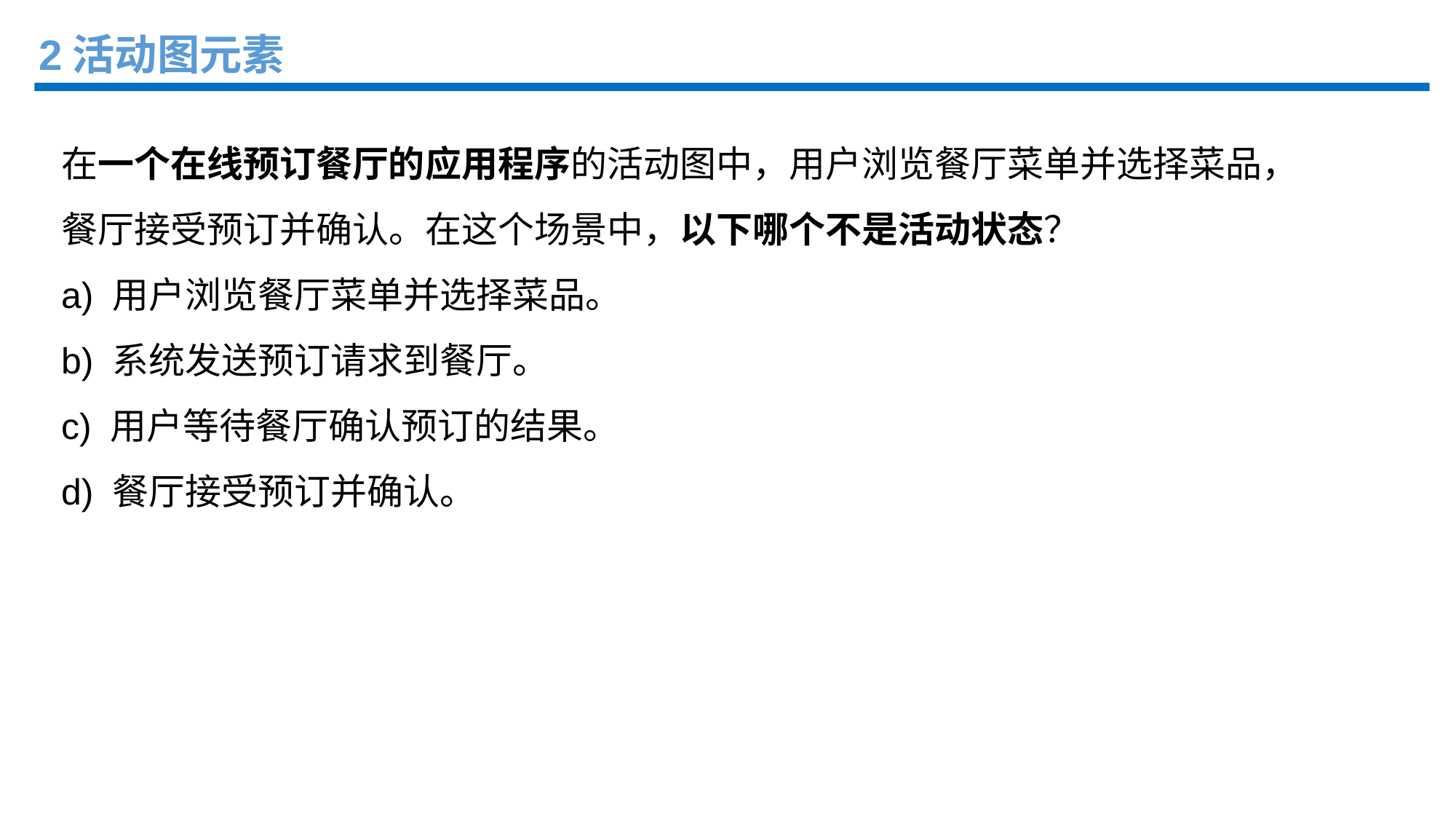

2活动图元素
在一个在线预订餐厅的应用程序的活动图中，用户浏览餐厅菜单并选择菜品，餐厅接受预订并确认。在这个场景中，以下哪个不是活动状态？
a) 用户浏览餐厅菜单并选择菜品。
b) 系统发送预订请求到餐厅。
c) 用户等待餐厅确认预订的结果。
d) 餐厅接受预订并确认。